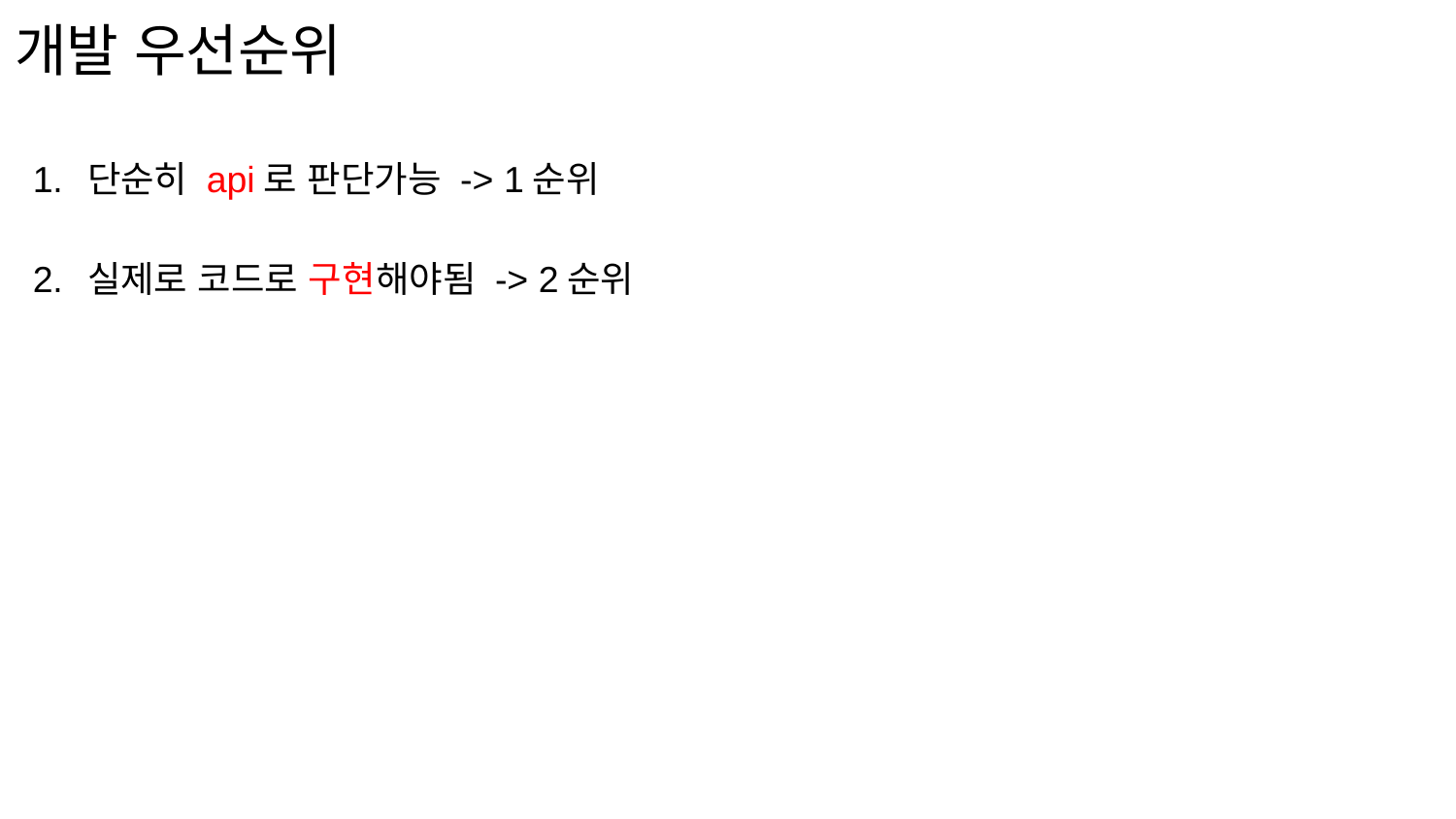

# 개발 우선순위

단순히 api로 판단가능 -> 1순위

실제로 코드로 구현해야됨 -> 2순위